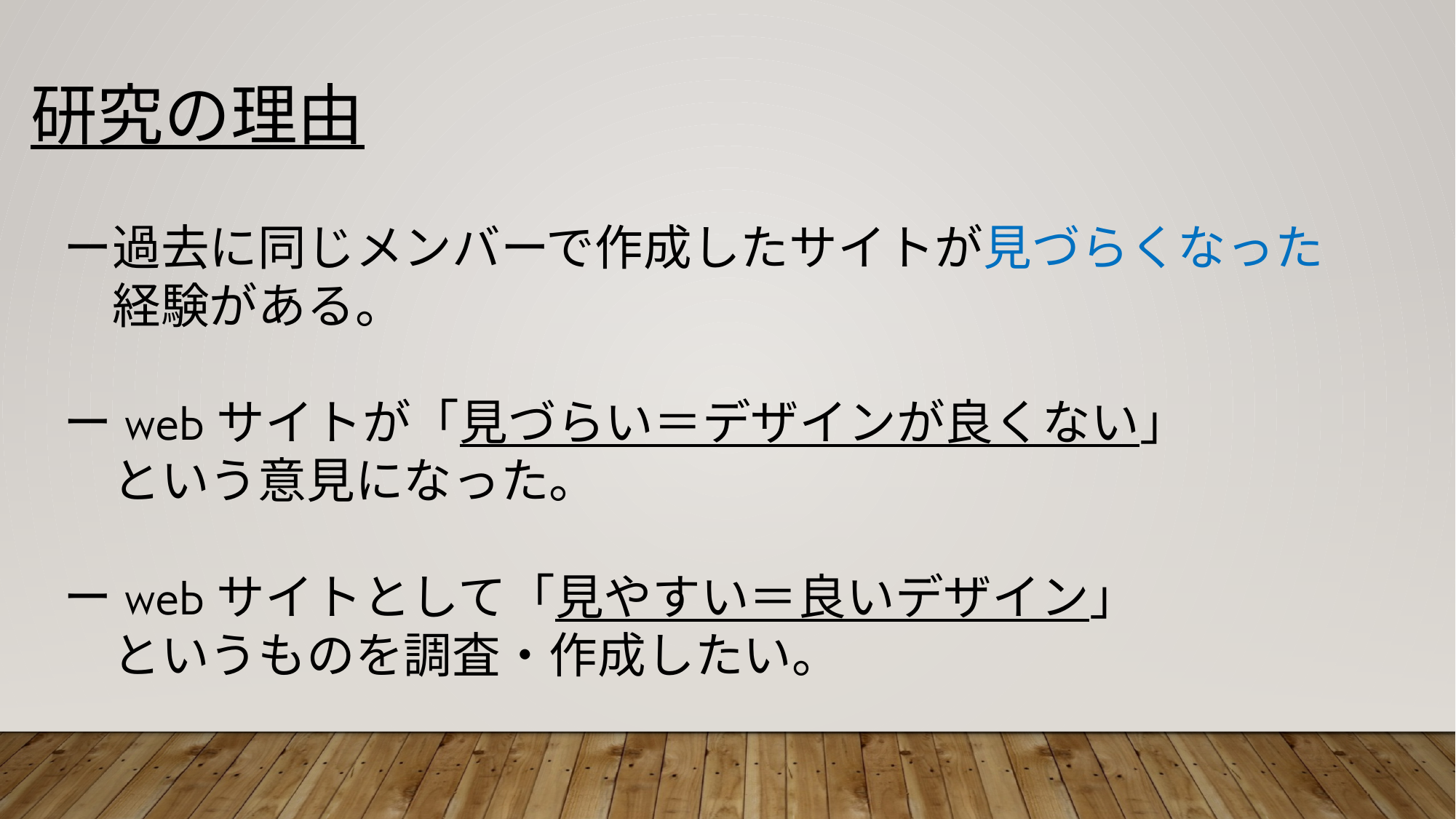

研究の理由
ー過去に同じメンバーで作成したサイトが見づらくなった
　経験がある。

ーwebサイトが「見づらい＝デザインが良くない」
　という意見になった。

ーwebサイトとして「見やすい＝良いデザイン」
　というものを調査・作成したい。